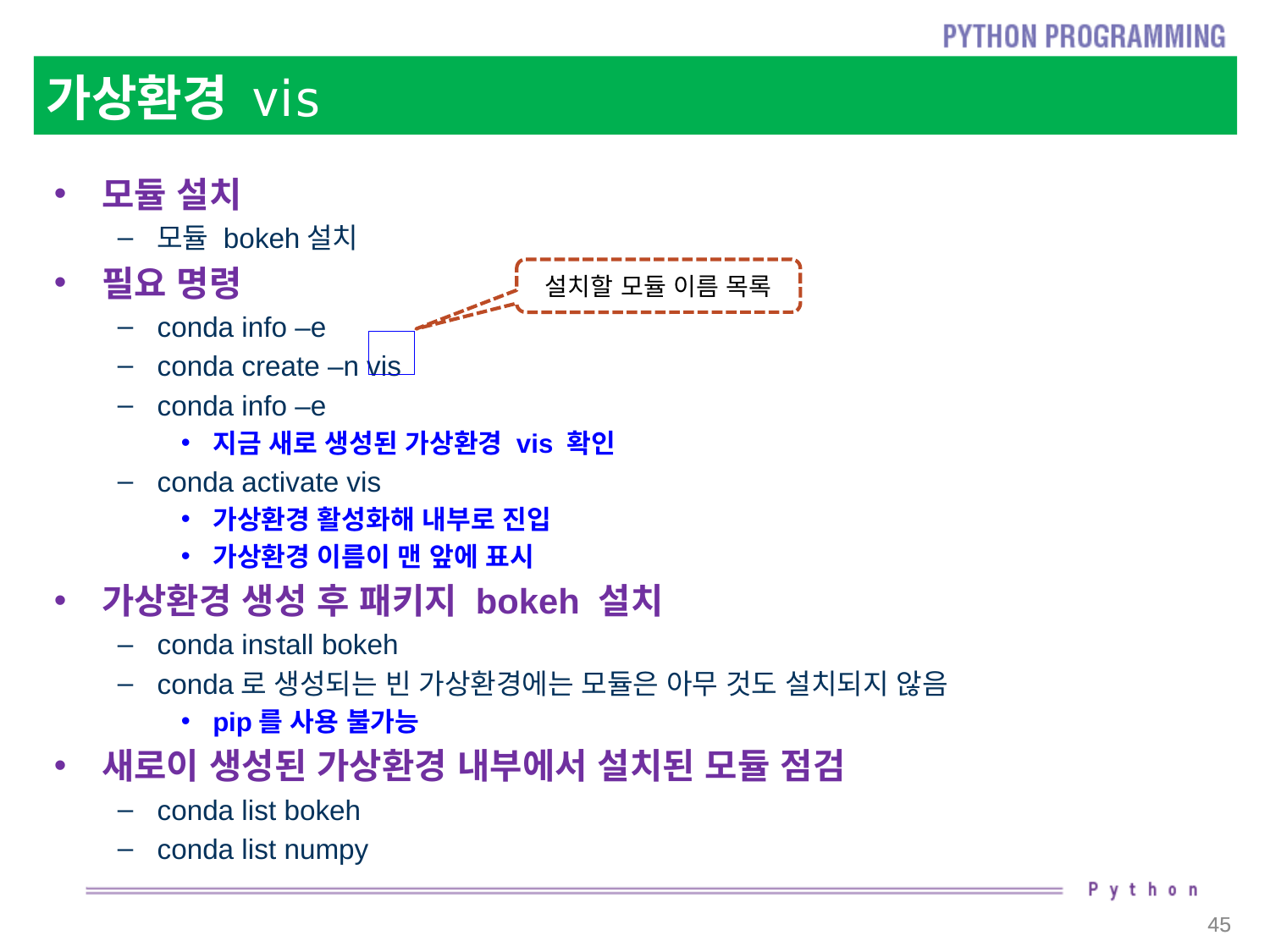

# 가상환경 vis
모듈 설치
모듈 bokeh설치
필요 명령
conda info –e
conda create –n vis
conda info –e
지금 새로 생성된 가상환경 vis 확인
conda activate vis
가상환경 활성화해 내부로 진입
가상환경 이름이 맨 앞에 표시
가상환경 생성 후 패키지 bokeh 설치
conda install bokeh
conda로 생성되는 빈 가상환경에는 모듈은 아무 것도 설치되지 않음
pip를 사용 불가능
새로이 생성된 가상환경 내부에서 설치된 모듈 점검
conda list bokeh
conda list numpy
설치할 모듈 이름 목록

45